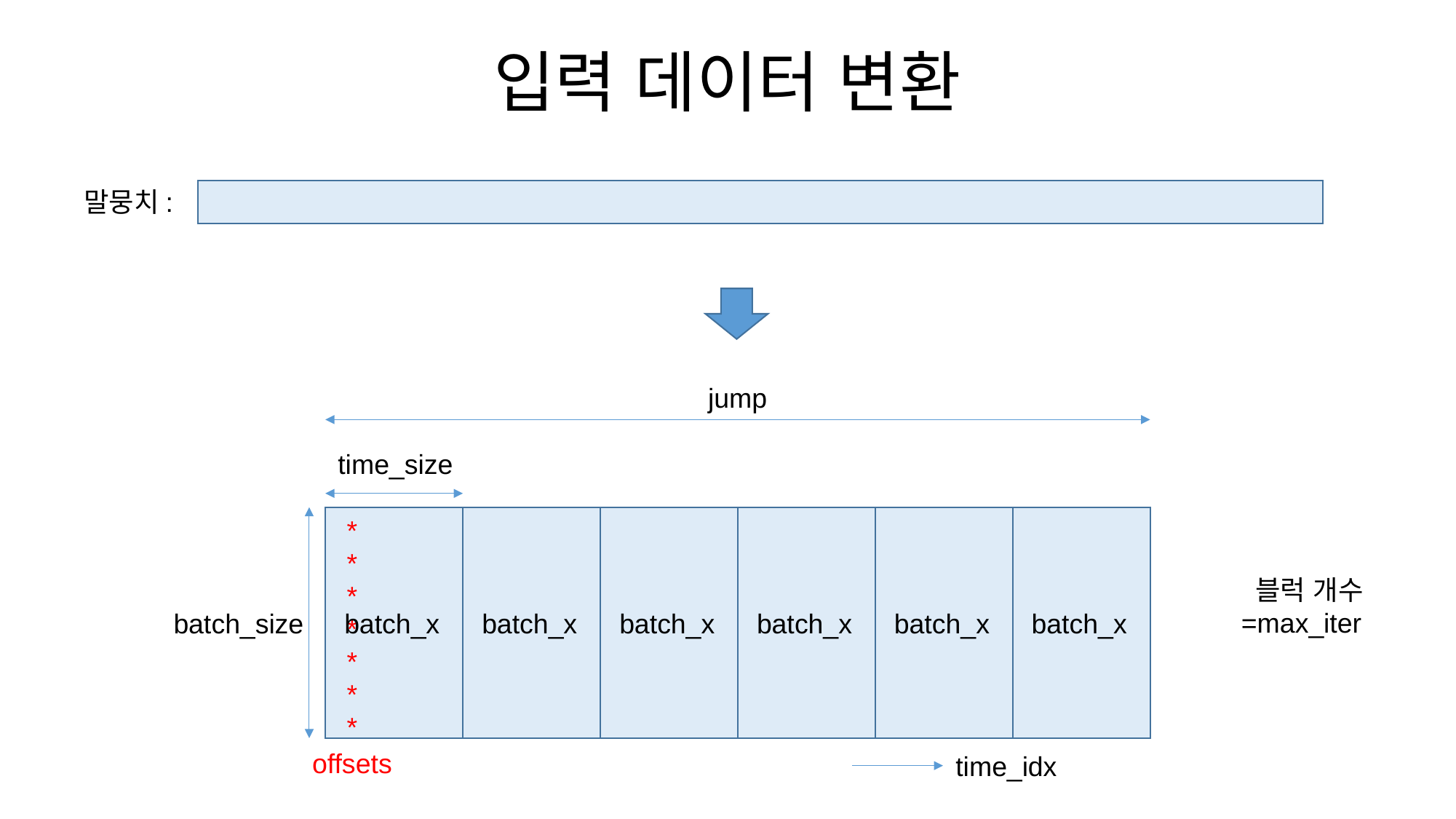

입력 데이터 변환
말뭉치:

jump
time_size

*
*
*
*
*
*
*
 블럭 개수
=max_iter
batch_size
batch_x
batch_x
batch_x
batch_x
batch_x
batch_x
offsets
time_idx